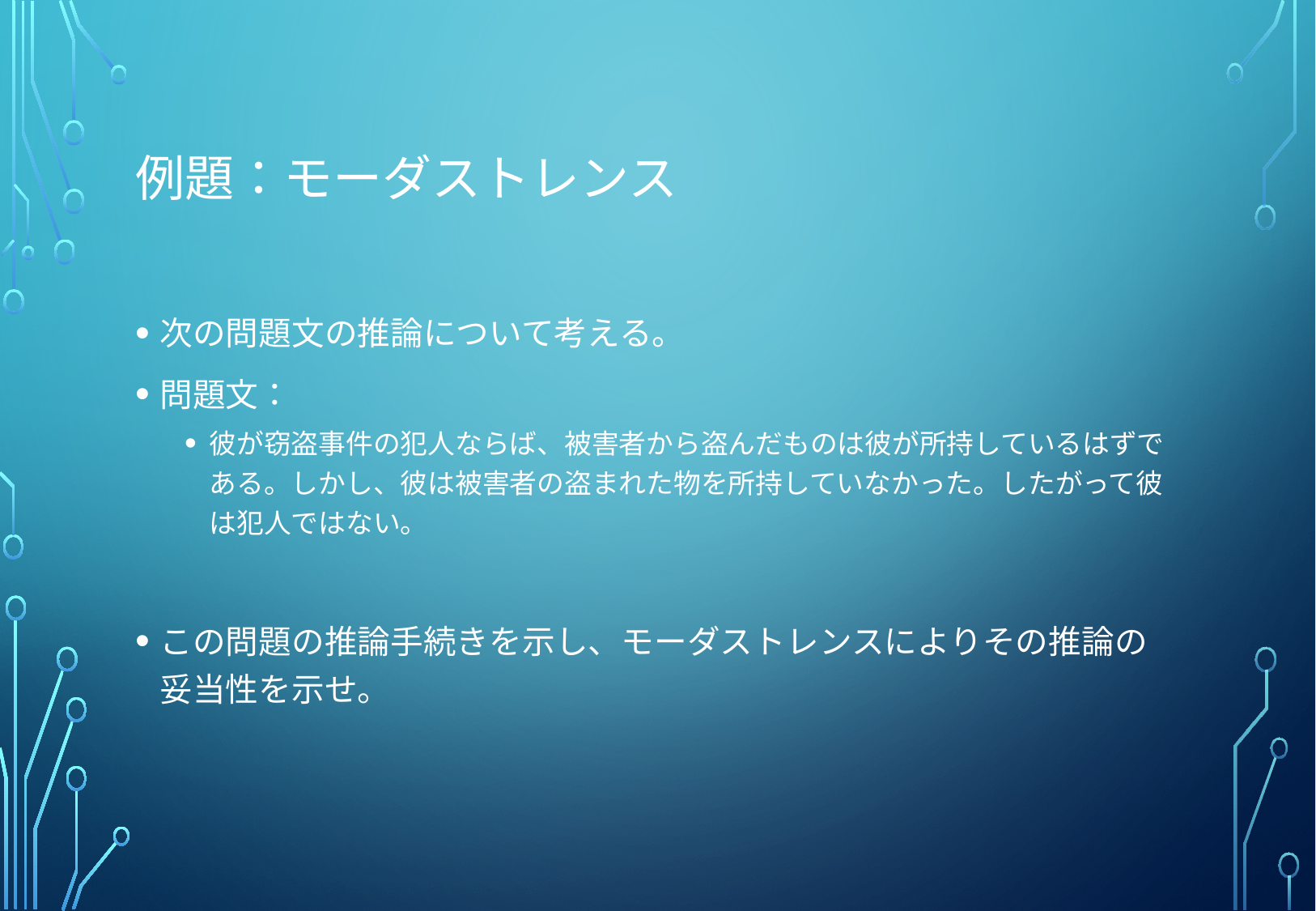

# 例題：モーダストレンス
次の問題文の推論について考える。
問題文：
彼が窃盗事件の犯人ならば、被害者から盗んだものは彼が所持しているはずである。しかし、彼は被害者の盗まれた物を所持していなかった。したがって彼は犯人ではない。

この問題の推論手続きを示し、モーダストレンスによりその推論の妥当性を示せ。